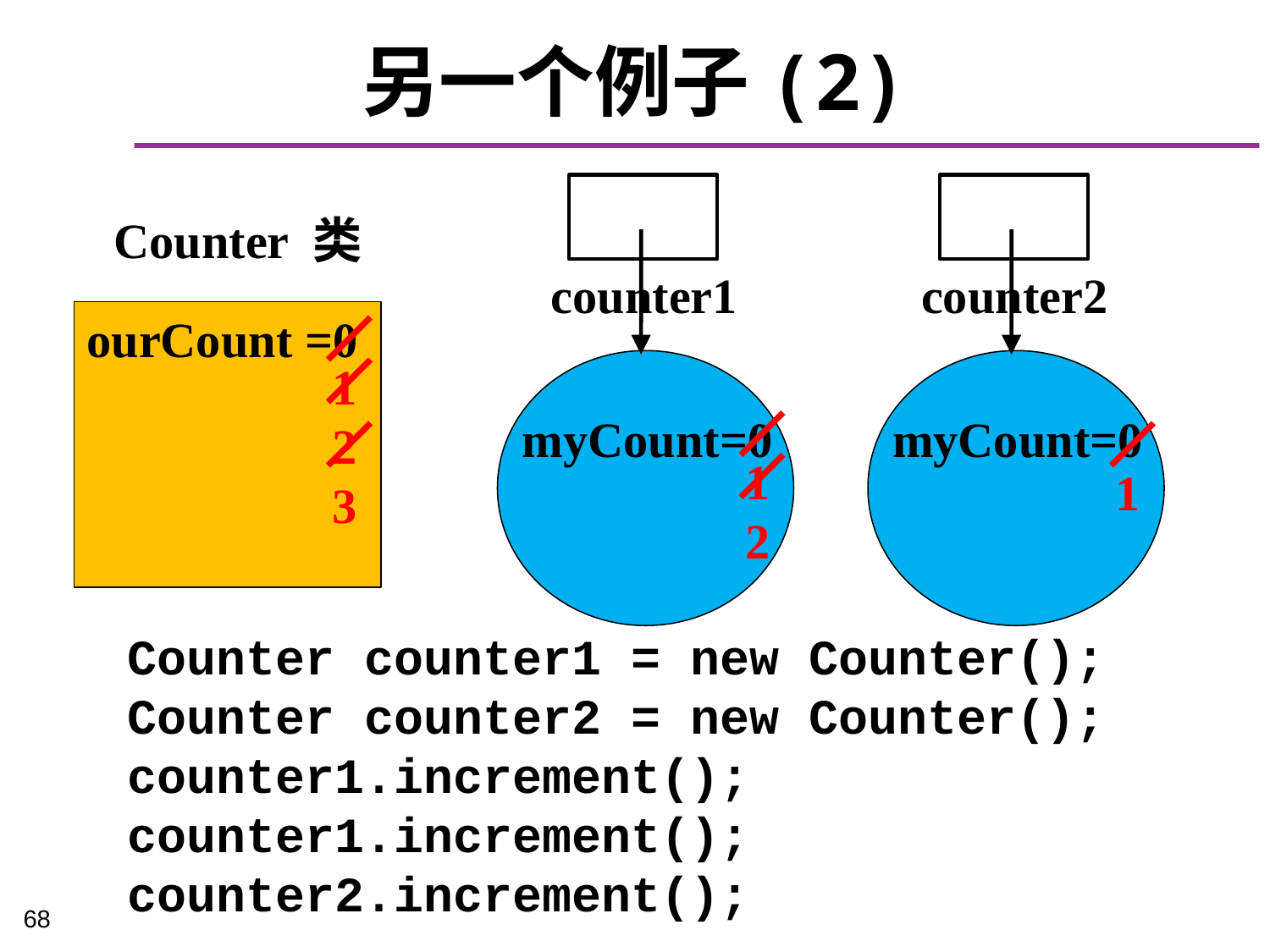

# 另一个例子(2)

counter1

myCount=0

counter2

myCount=0
Counter 类
ourCount =0
1
2
3
1
2
1
Counter counter1 = new Counter();
Counter counter2 = new Counter();
counter1.increment();
counter1.increment();
counter2.increment();
68